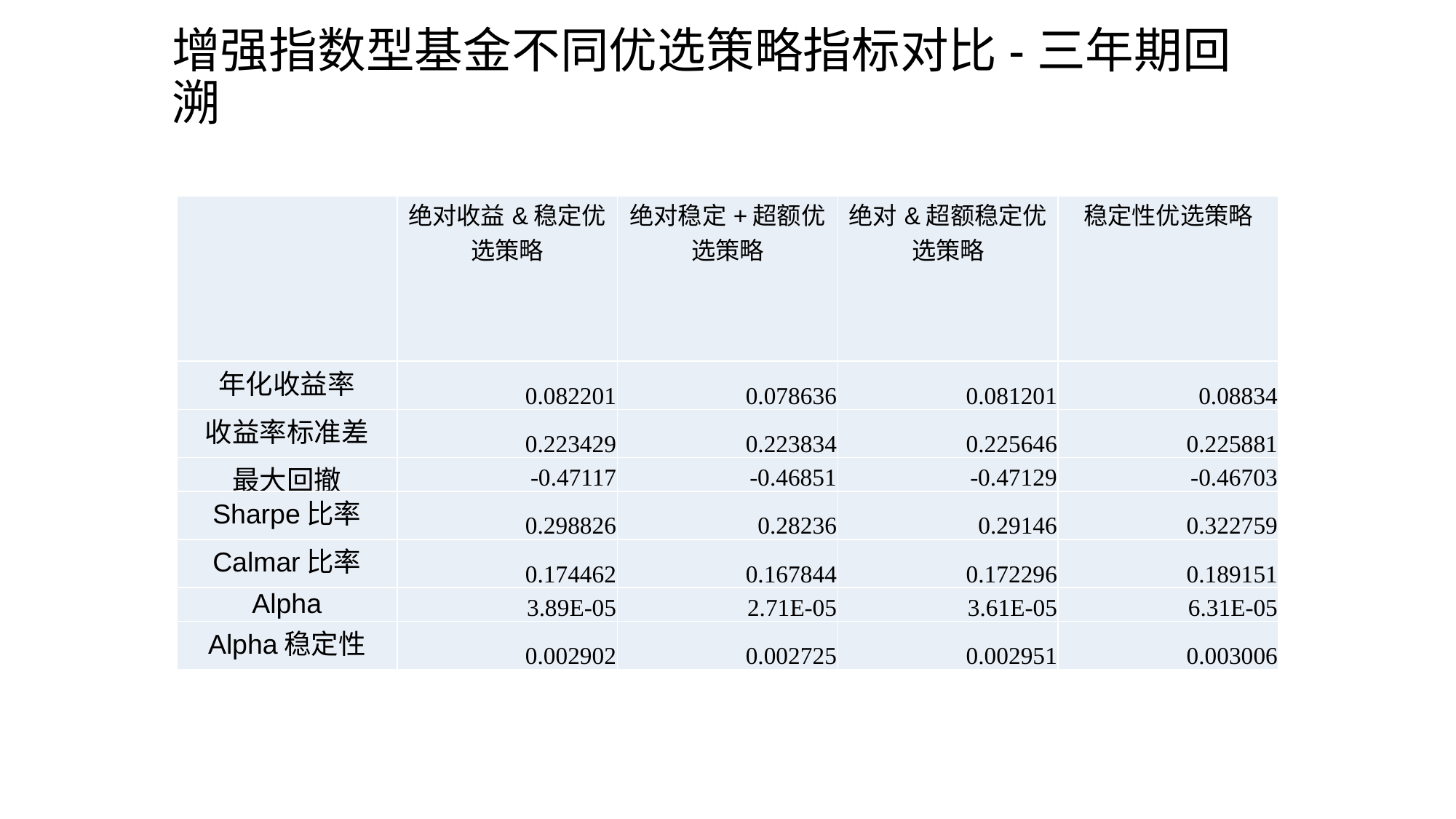

# 增强指数型基金不同优选策略指标对比-三年期回溯
|  | 绝对收益&稳定优选策略 | 绝对稳定+超额优选策略 | 绝对&超额稳定优选策略 | 稳定性优选策略 |
| --- | --- | --- | --- | --- |
| 年化收益率 | 0.082201 | 0.078636 | 0.081201 | 0.08834 |
| 收益率标准差 | 0.223429 | 0.223834 | 0.225646 | 0.225881 |
| 最大回撤 | -0.47117 | -0.46851 | -0.47129 | -0.46703 |
| Sharpe比率 | 0.298826 | 0.28236 | 0.29146 | 0.322759 |
| Calmar比率 | 0.174462 | 0.167844 | 0.172296 | 0.189151 |
| Alpha | 3.89E-05 | 2.71E-05 | 3.61E-05 | 6.31E-05 |
| Alpha稳定性 | 0.002902 | 0.002725 | 0.002951 | 0.003006 |